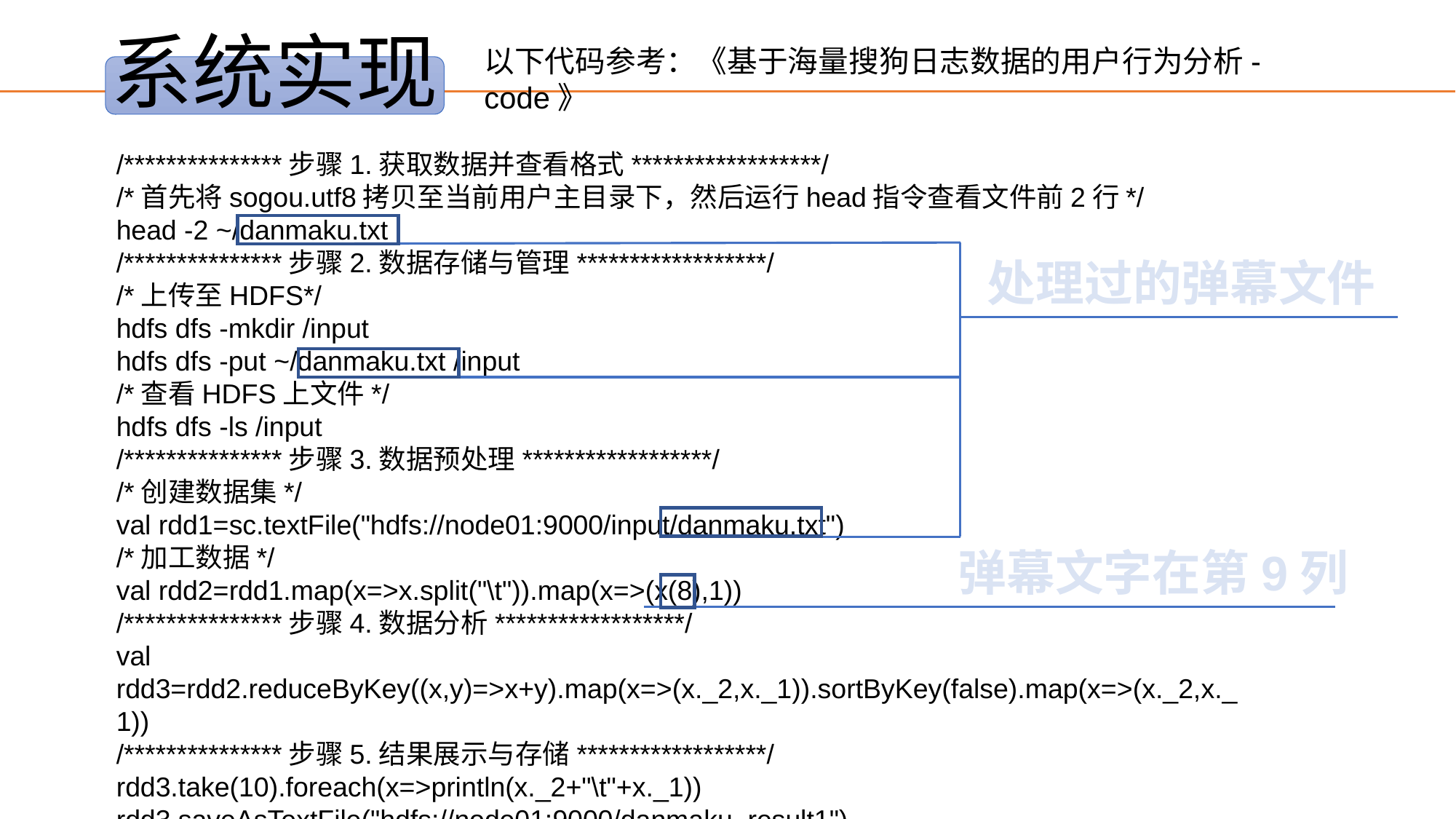

系统实现
以下代码参考：《基于海量搜狗日志数据的用户行为分析-code》

/***************步骤1.获取数据并查看格式******************/
/*首先将sogou.utf8拷贝至当前用户主目录下，然后运行head指令查看文件前2行*/
head -2 ~/danmaku.txt
/***************步骤2.数据存储与管理******************/
/*上传至HDFS*/
hdfs dfs -mkdir /input
hdfs dfs -put ~/danmaku.txt /input
/*查看HDFS上文件*/
hdfs dfs -ls /input
/***************步骤3.数据预处理******************/
/*创建数据集*/
val rdd1=sc.textFile("hdfs://node01:9000/input/danmaku.txt")
/*加工数据*/
val rdd2=rdd1.map(x=>x.split("\t")).map(x=>(x(8),1))
/***************步骤4.数据分析******************/
val rdd3=rdd2.reduceByKey((x,y)=>x+y).map(x=>(x._2,x._1)).sortByKey(false).map(x=>(x._2,x._1))
/***************步骤5.结果展示与存储******************/
rdd3.take(10).foreach(x=>println(x._2+"\t"+x._1))
rdd3.saveAsTextFile("hdfs://node01:9000/danmaku_result1")

处理过的弹幕文件

弹幕文字在第9列